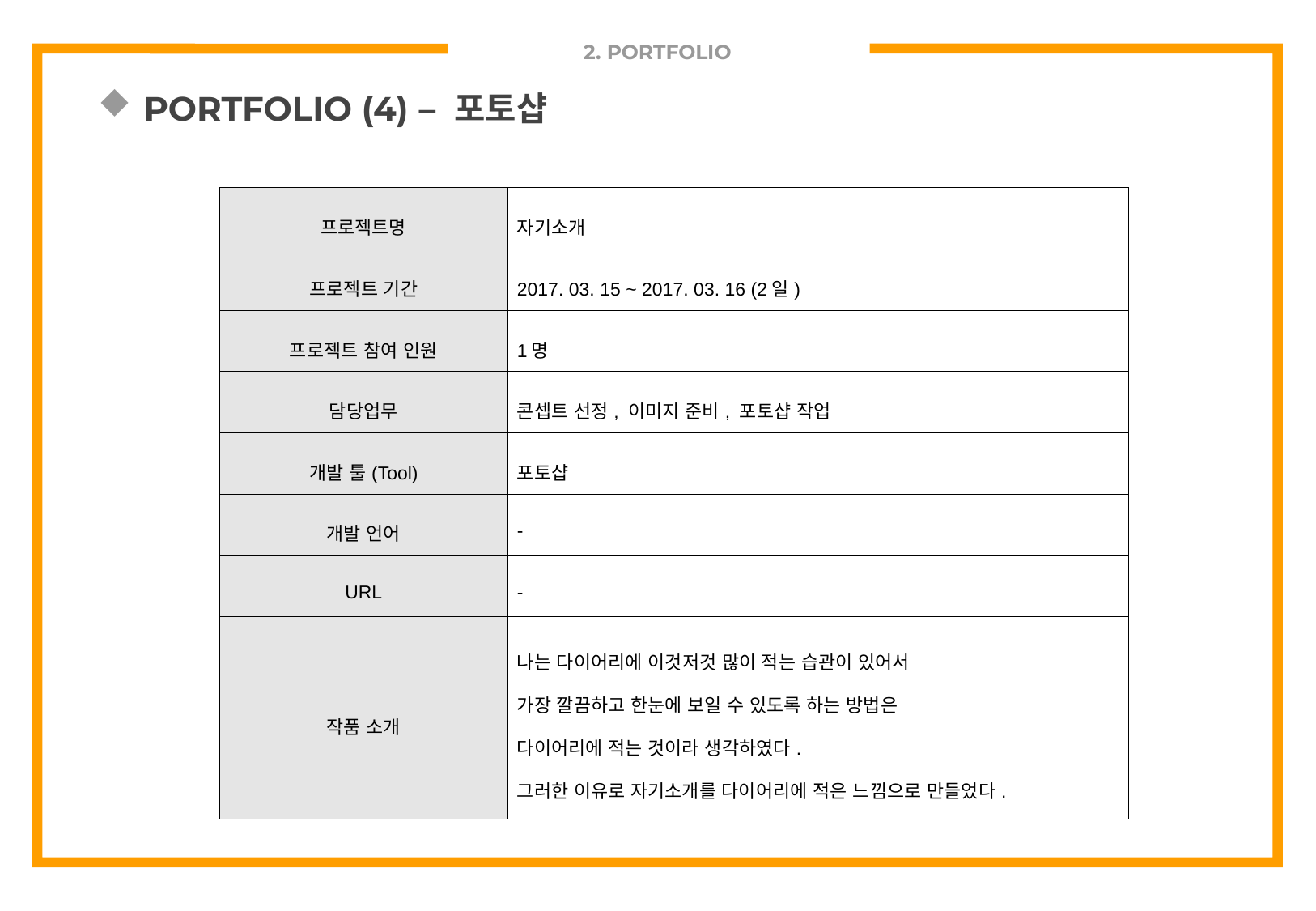

# 2. PORTFOLIO
PORTFOLIO (4) – 포토샵

| 프로젝트명 | 자기소개 |
| --- | --- |
| 프로젝트 기간 | 2017. 03. 15 ~ 2017. 03. 16 (2일) |
| 프로젝트 참여 인원 | 1명 |
| 담당업무 | 콘셉트 선정, 이미지 준비, 포토샵 작업 |
| 개발 툴(Tool) | 포토샵 |
| 개발 언어 | - |
| URL | - |
| 작품 소개 | 나는 다이어리에 이것저것 많이 적는 습관이 있어서 가장 깔끔하고 한눈에 보일 수 있도록 하는 방법은 다이어리에 적는 것이라 생각하였다. 그러한 이유로 자기소개를 다이어리에 적은 느낌으로 만들었다. |